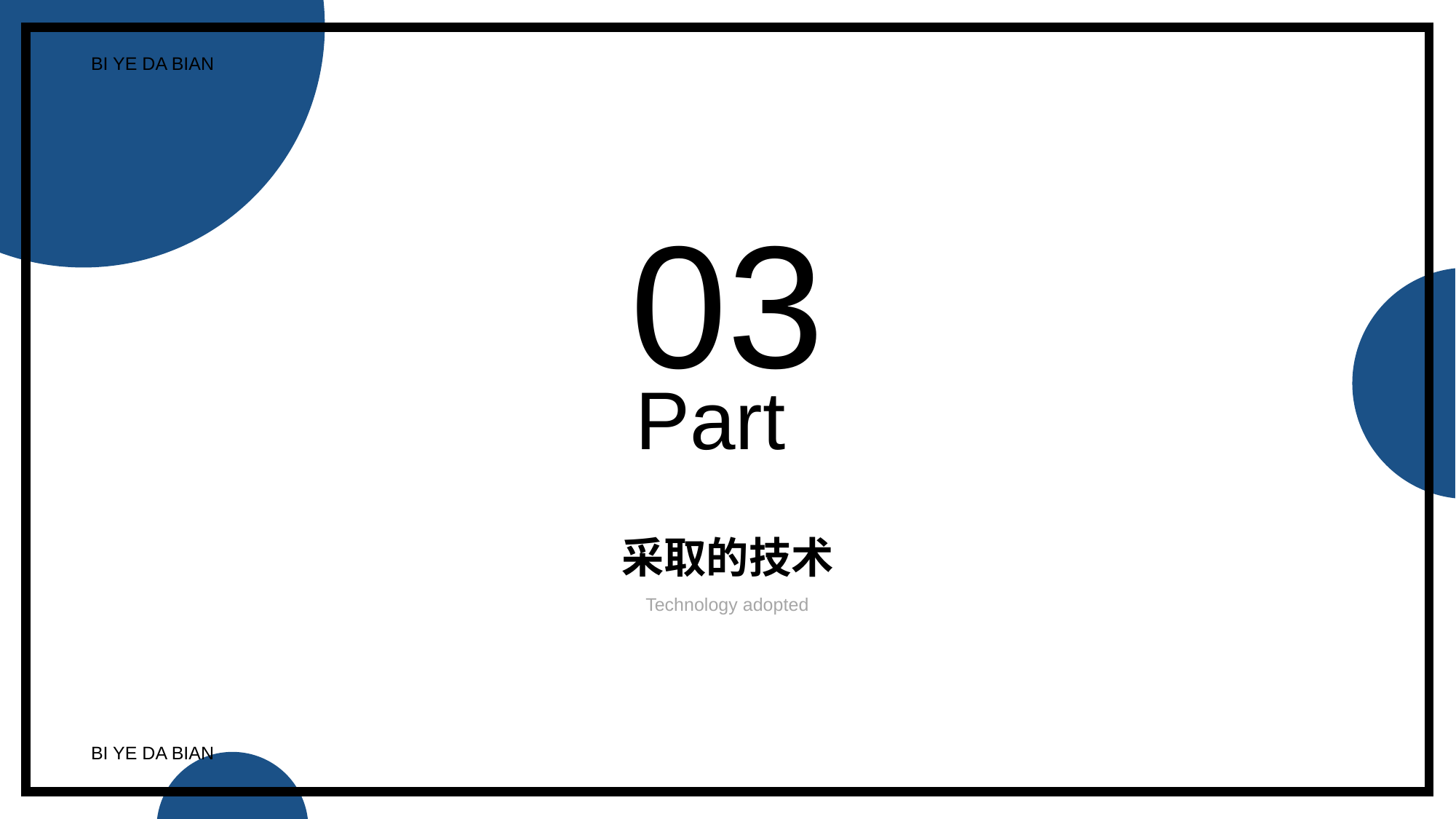

BI YE DA BIAN
BI YE DA BIAN
03

Part
采取的技术
Technology adopted